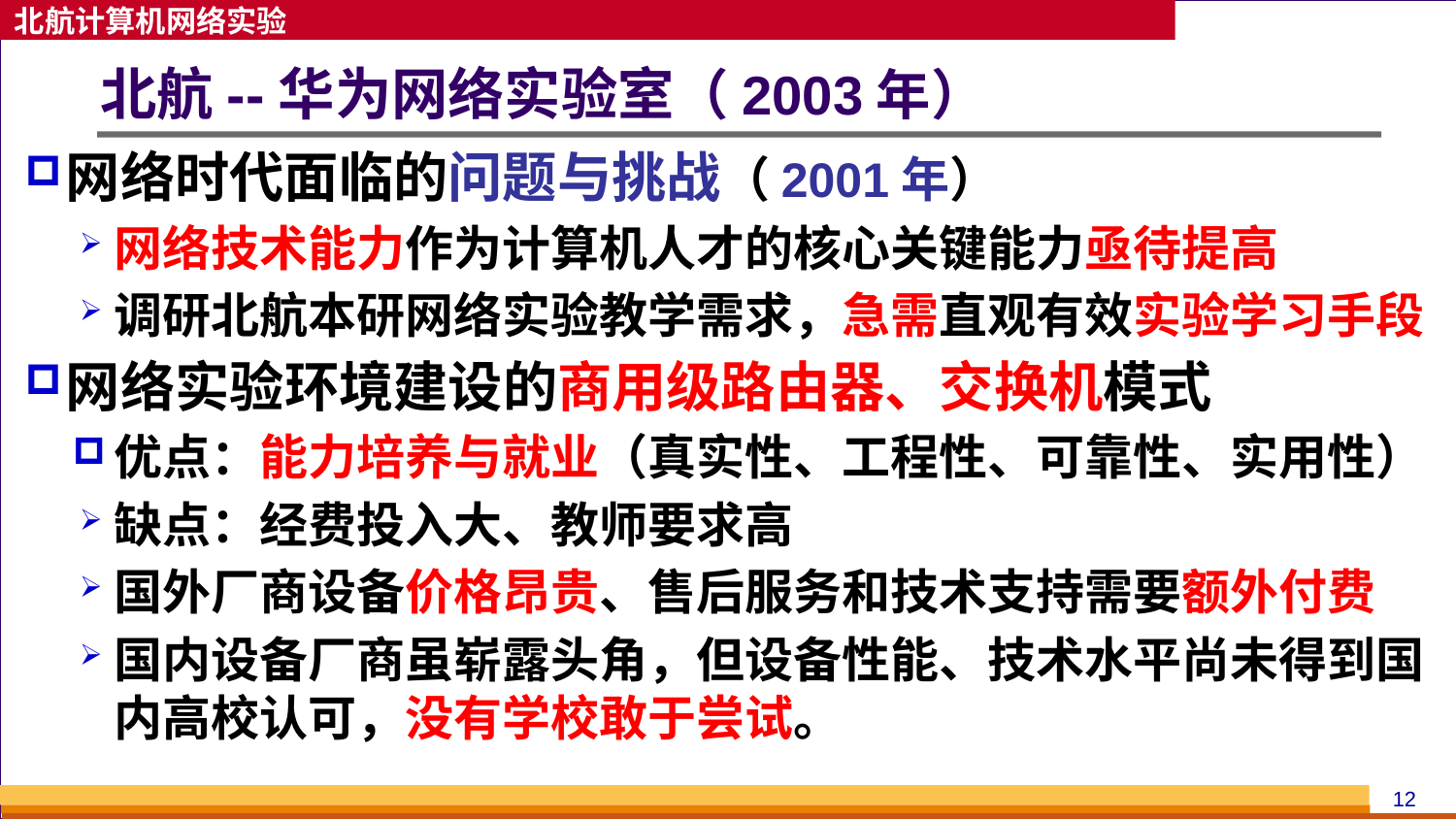

# 北航--华为网络实验室（2003年）
网络时代面临的问题与挑战（2001年）
网络技术能力作为计算机人才的核心关键能力亟待提高
调研北航本研网络实验教学需求，急需直观有效实验学习手段
网络实验环境建设的商用级路由器、交换机模式
优点：能力培养与就业（真实性、工程性、可靠性、实用性）
缺点：经费投入大、教师要求高
国外厂商设备价格昂贵、售后服务和技术支持需要额外付费
国内设备厂商虽崭露头角，但设备性能、技术水平尚未得到国内高校认可，没有学校敢于尝试。